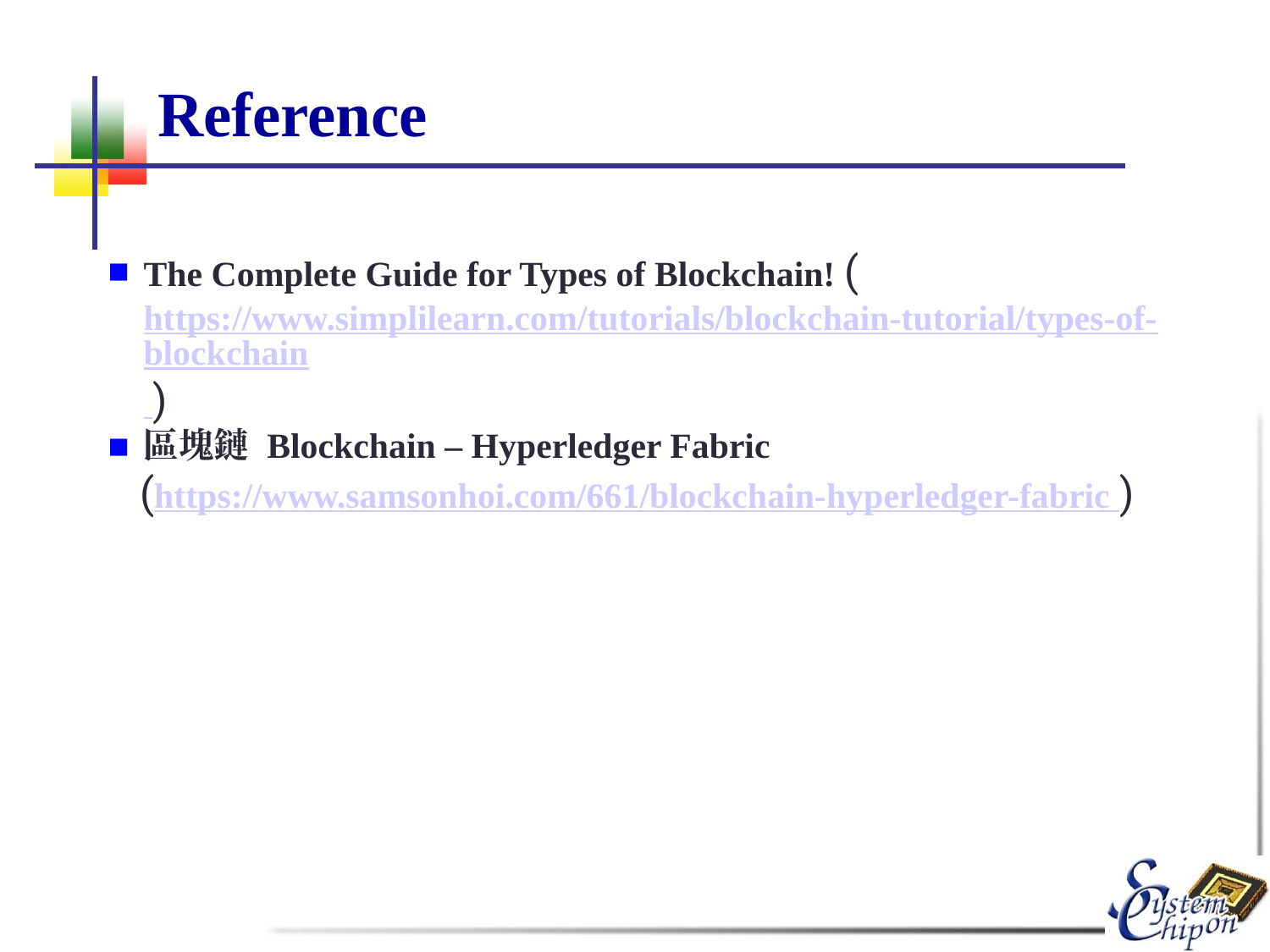

# Reference
The Complete Guide for Types of Blockchain! (https://www.simplilearn.com/tutorials/blockchain-tutorial/types-of-blockchain )
區塊鏈 Blockchain – Hyperledger Fabric
   (https://www.samsonhoi.com/661/blockchain-hyperledger-fabric )